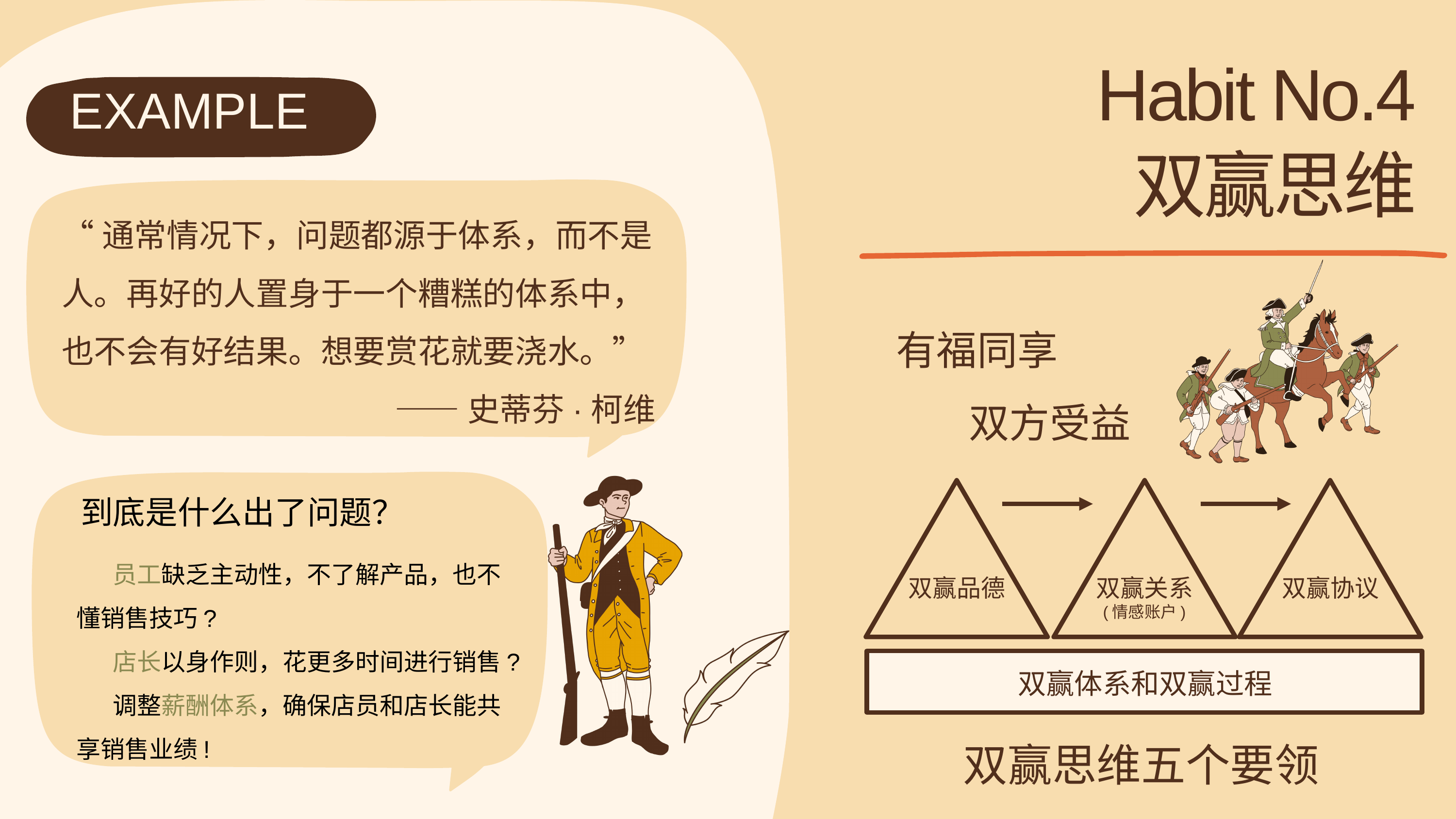

Habit No.4
双赢思维

EXAMPLE

“通常情况下，问题都源于体系，而不是人。再好的人置身于一个糟糕的体系中，也不会有好结果。想要赏花就要浇水。”
——史蒂芬·柯维

有福同享
		双方受益

到底是什么出了问题？
员工缺乏主动性，不了解产品，也不懂销售技巧?
店长以身作则，花更多时间进行销售?
调整薪酬体系，确保店员和店长能共享销售业绩!
双赢品德
双赢关系
(情感账户)
双赢协议

双赢体系和双赢过程
双赢思维五个要领